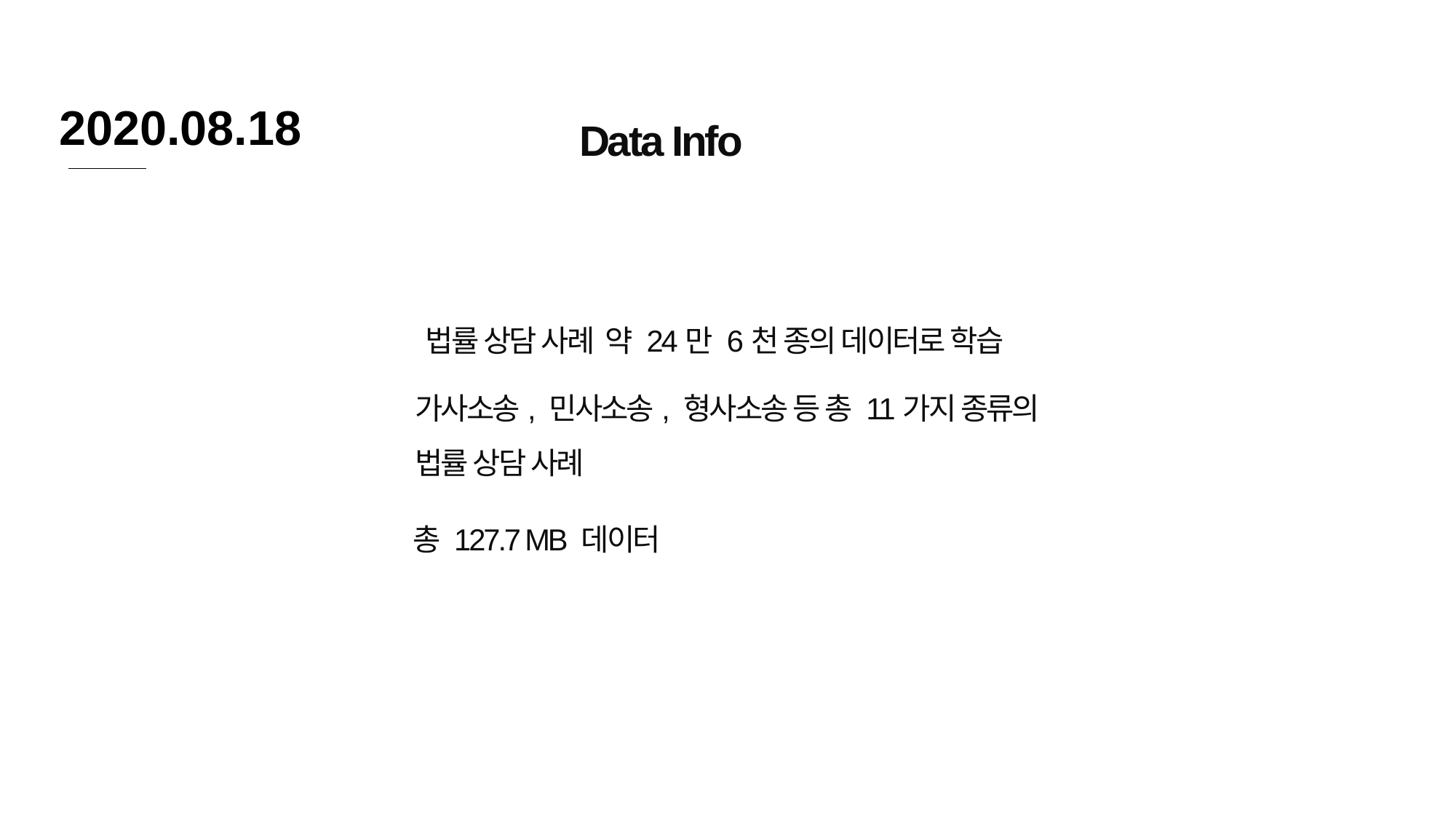

Data Info
2020.08.18
법률 상담 사례  약 24만 6천 종의 데이터로 학습
가사소송, 민사소송, 형사소송 등 총 11가지 종류의
법률 상담 사례
총 127.7 MB 데이터